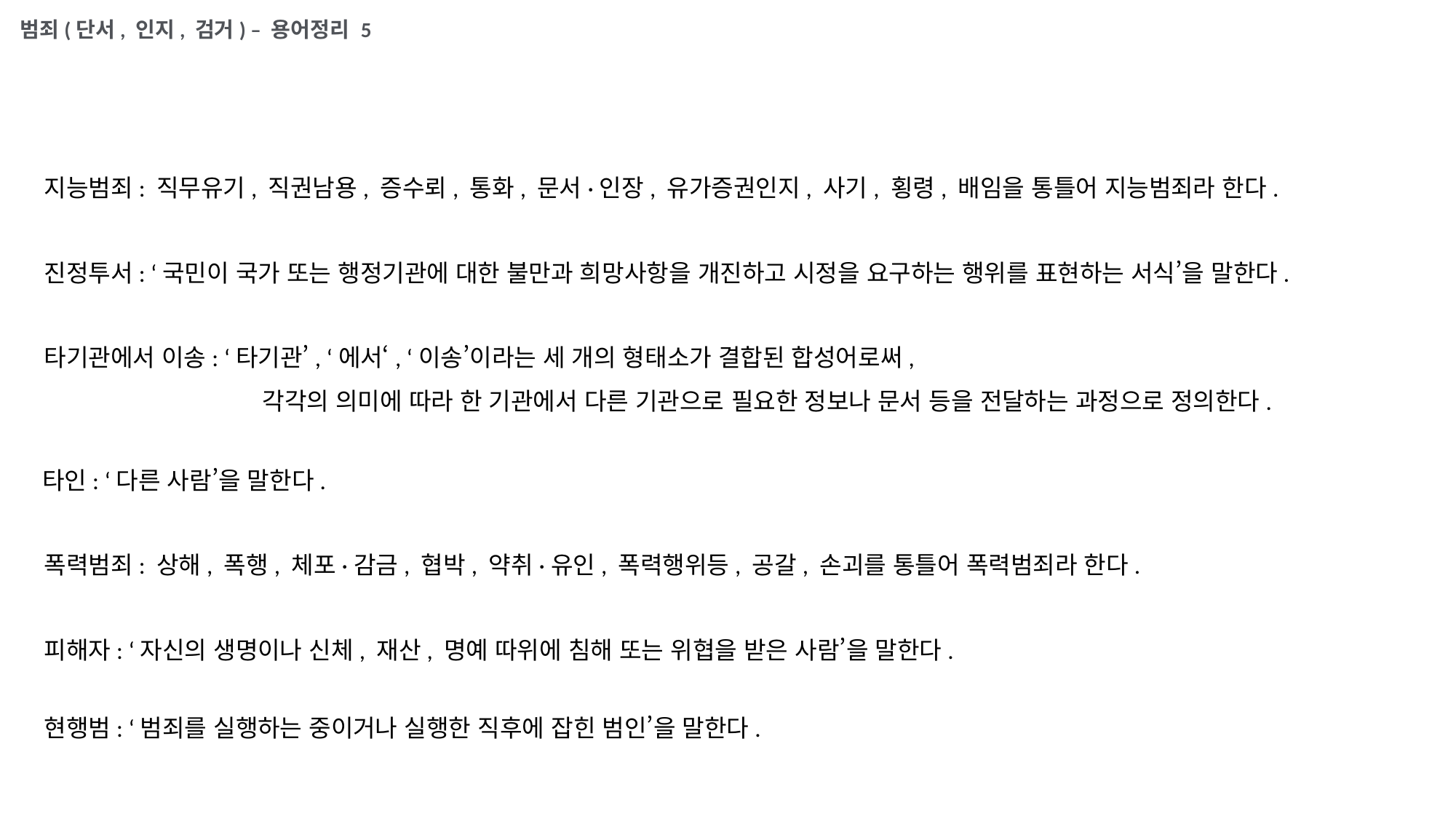

범죄(단서, 인지, 검거) – 용어정리 5
지능범죄: 직무유기, 직권남용, 증수뢰, 통화, 문서·인장, 유가증권인지, 사기, 횡령, 배임을 통틀어 지능범죄라 한다.
진정투서: ‘국민이 국가 또는 행정기관에 대한 불만과 희망사항을 개진하고 시정을 요구하는 행위를 표현하는 서식’을 말한다.
타기관에서 이송: ‘타기관’, ‘에서‘, ‘이송’이라는 세 개의 형태소가 결합된 합성어로써,
		각각의 의미에 따라 한 기관에서 다른 기관으로 필요한 정보나 문서 등을 전달하는 과정으로 정의한다.
타인: ‘다른 사람’을 말한다.
폭력범죄: 상해, 폭행, 체포·감금, 협박, 약취·유인, 폭력행위등, 공갈, 손괴를 통틀어 폭력범죄라 한다.
피해자: ‘자신의 생명이나 신체, 재산, 명예 따위에 침해 또는 위협을 받은 사람’을 말한다.
현행범: ‘범죄를 실행하는 중이거나 실행한 직후에 잡힌 범인’을 말한다.